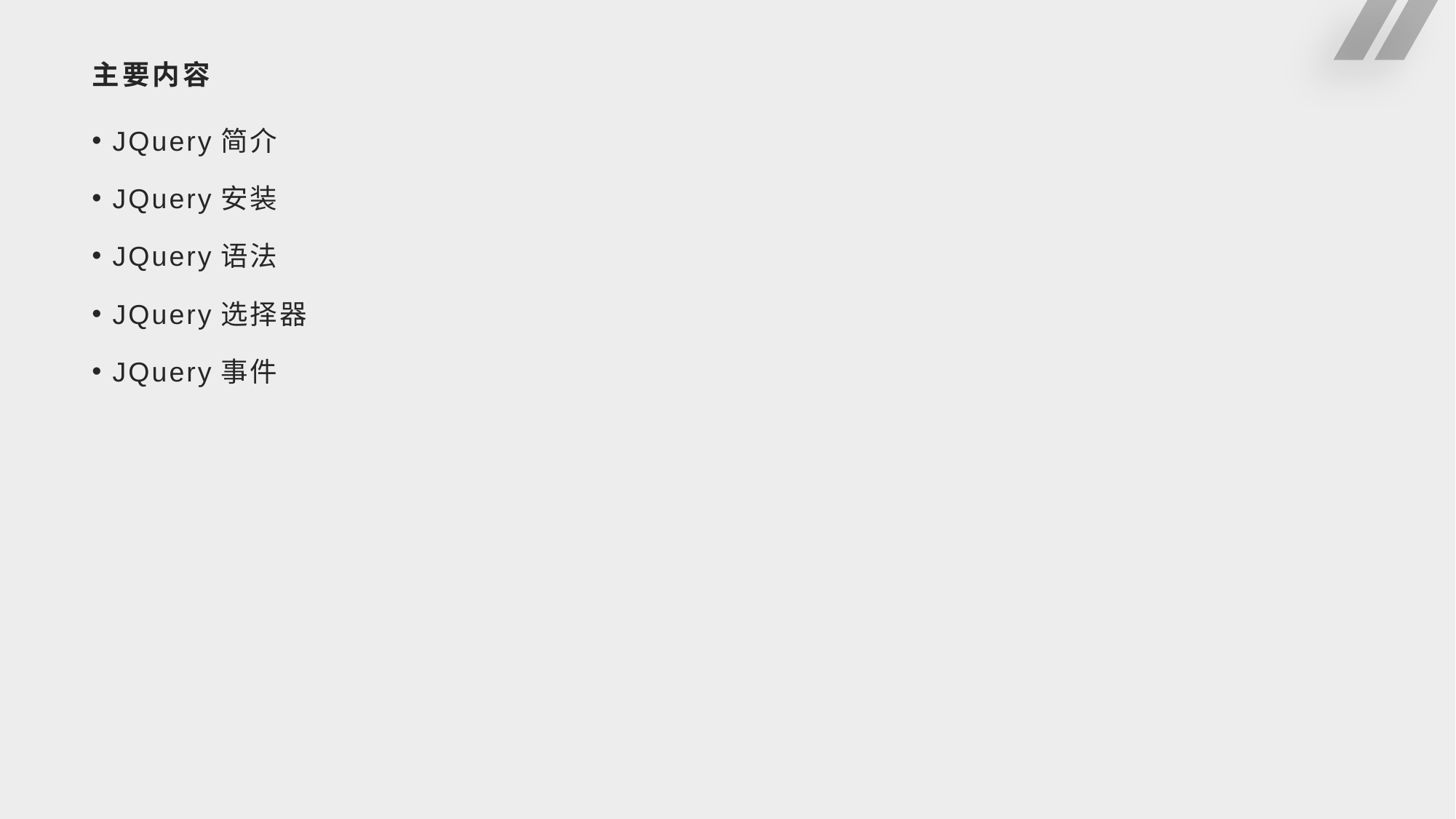

# 主要内容
JQuery简介
JQuery安装
JQuery语法
JQuery选择器
JQuery事件